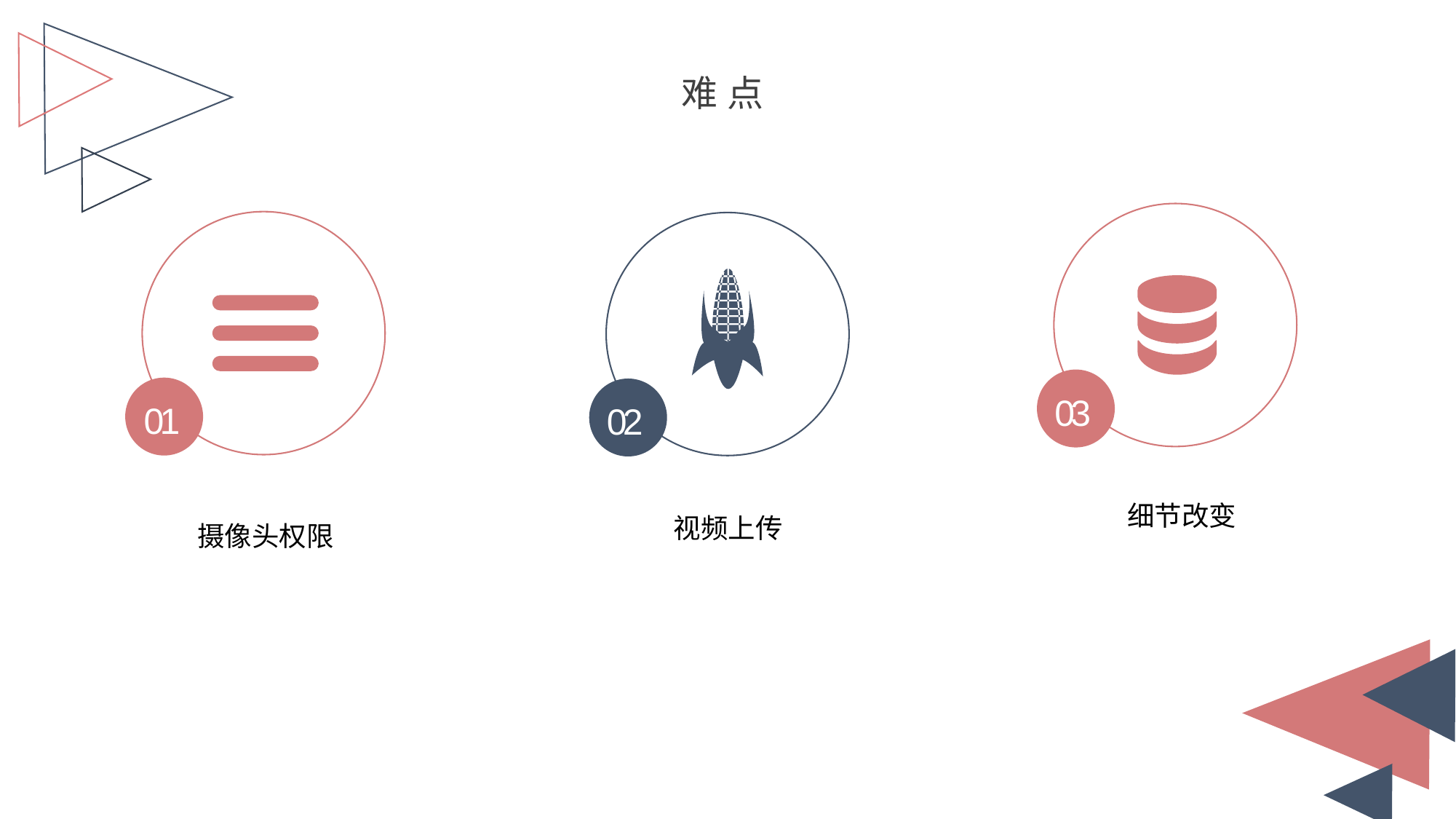

难点

03

01

02
细节改变
视频上传
摄像头权限